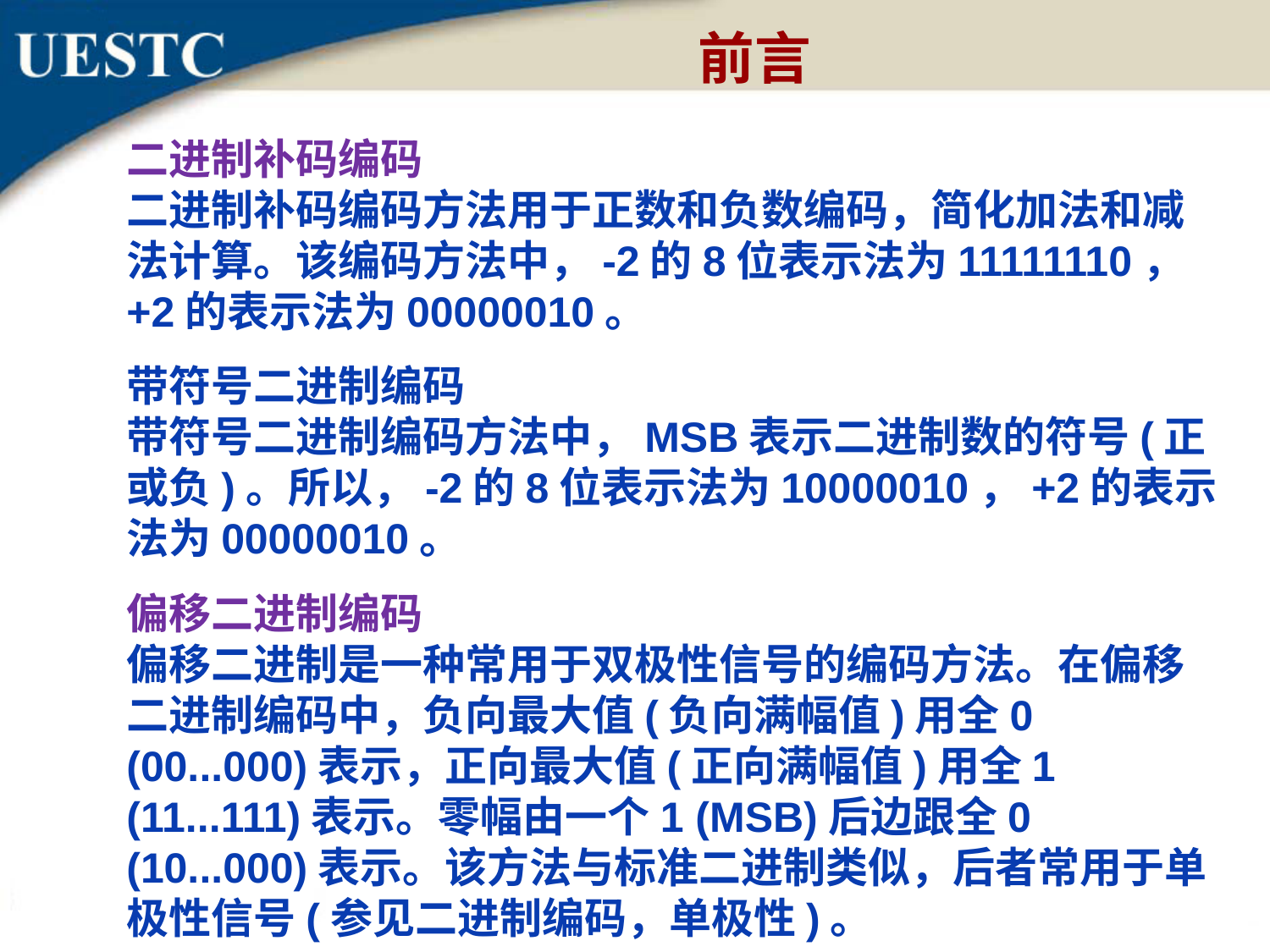

前言
二进制补码编码
二进制补码编码方法用于正数和负数编码，简化加法和减法计算。该编码方法中，-2的8位表示法为11111110，+2的表示法为00000010。
带符号二进制编码
带符号二进制编码方法中，MSB表示二进制数的符号(正或负)。所以，-2的8位表示法为10000010，+2的表示法为00000010。
偏移二进制编码
偏移二进制是一种常用于双极性信号的编码方法。在偏移二进制编码中，负向最大值(负向满幅值)用全0 (00...000)表示，正向最大值(正向满幅值)用全1 (11...111)表示。零幅由一个1 (MSB)后边跟全0 (10...000)表示。该方法与标准二进制类似，后者常用于单极性信号(参见二进制编码，单极性)。